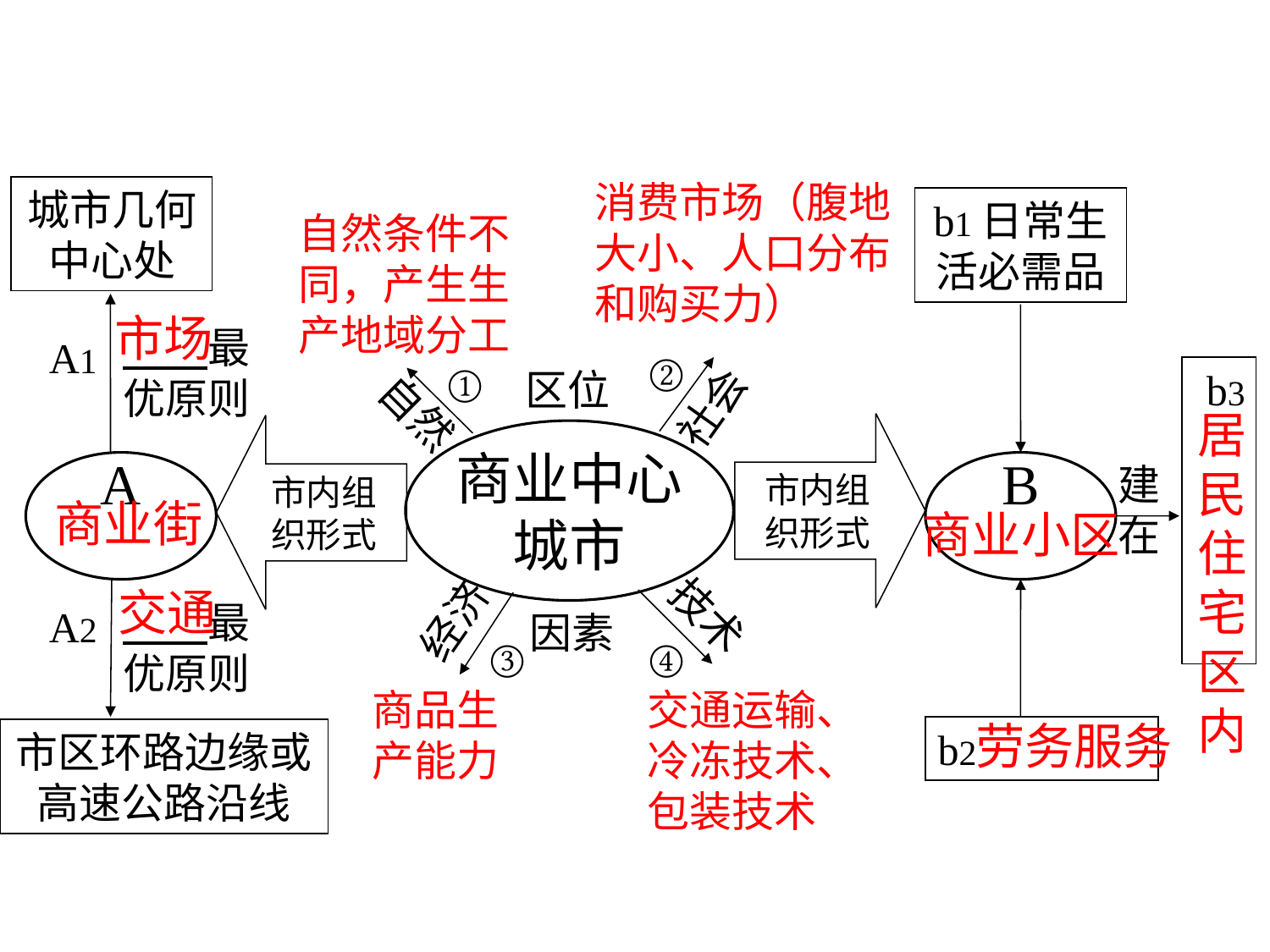

消费市场（腹地大小、人口分布和购买力）
城市几何中心处
b1日常生活必需品

　　最优原则
A1
②
①
区位

b3

社会
自然
市内组织形式
市内组织形式
商业中心
城市
A

B

建在

技术
经济
　　最优原则

A2
因素
③
④
b2
市区环路边缘或高速公路沿线
自然条件不同，产生生产地域分工
市场
居民住宅区内
商业街
商业小区
交通
商品生产能力
交通运输、冷冻技术、包装技术
劳务服务